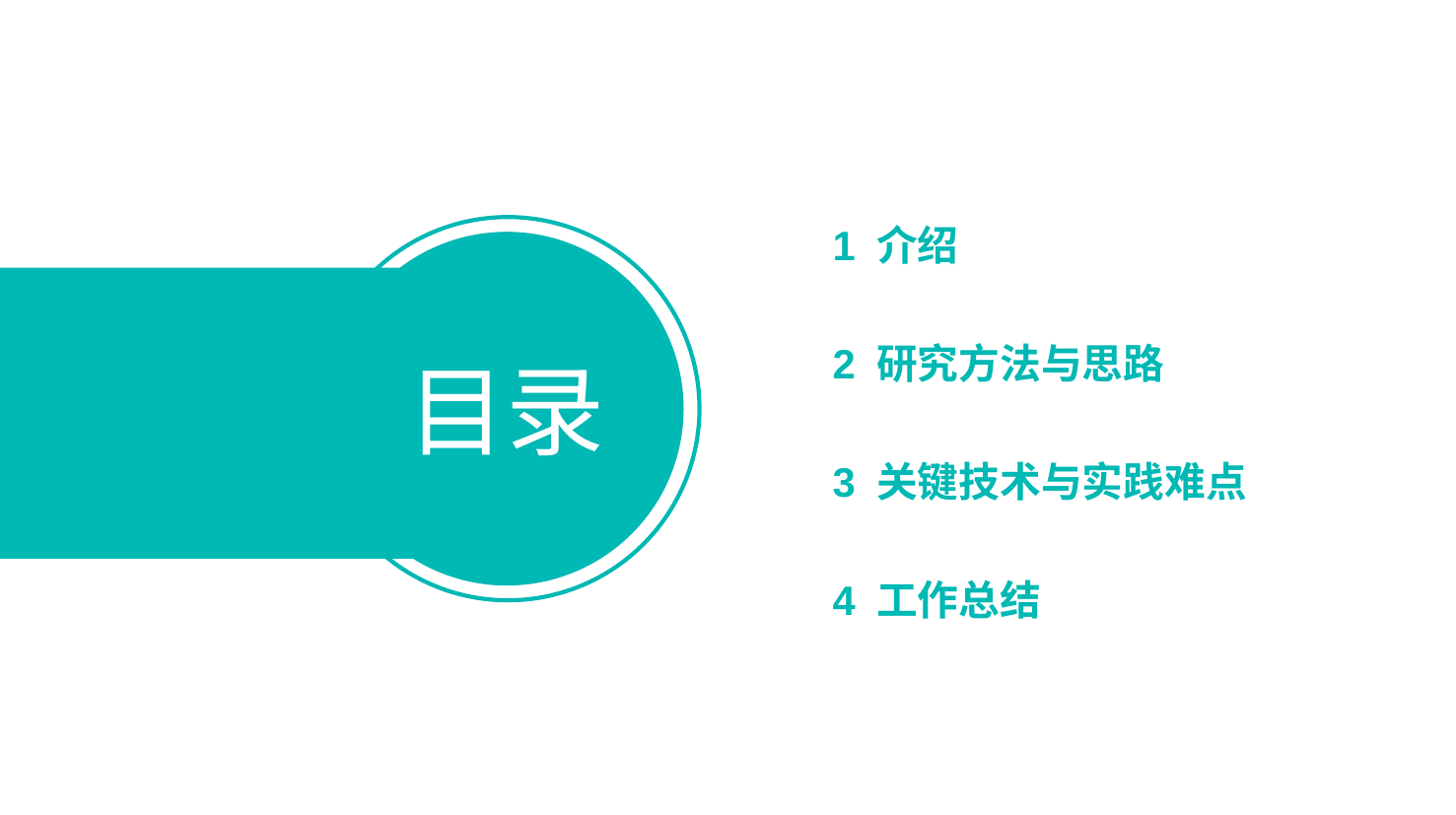

1 介绍

2 研究方法与思路

3 关键技术与实践难点

4 工作总结

目录